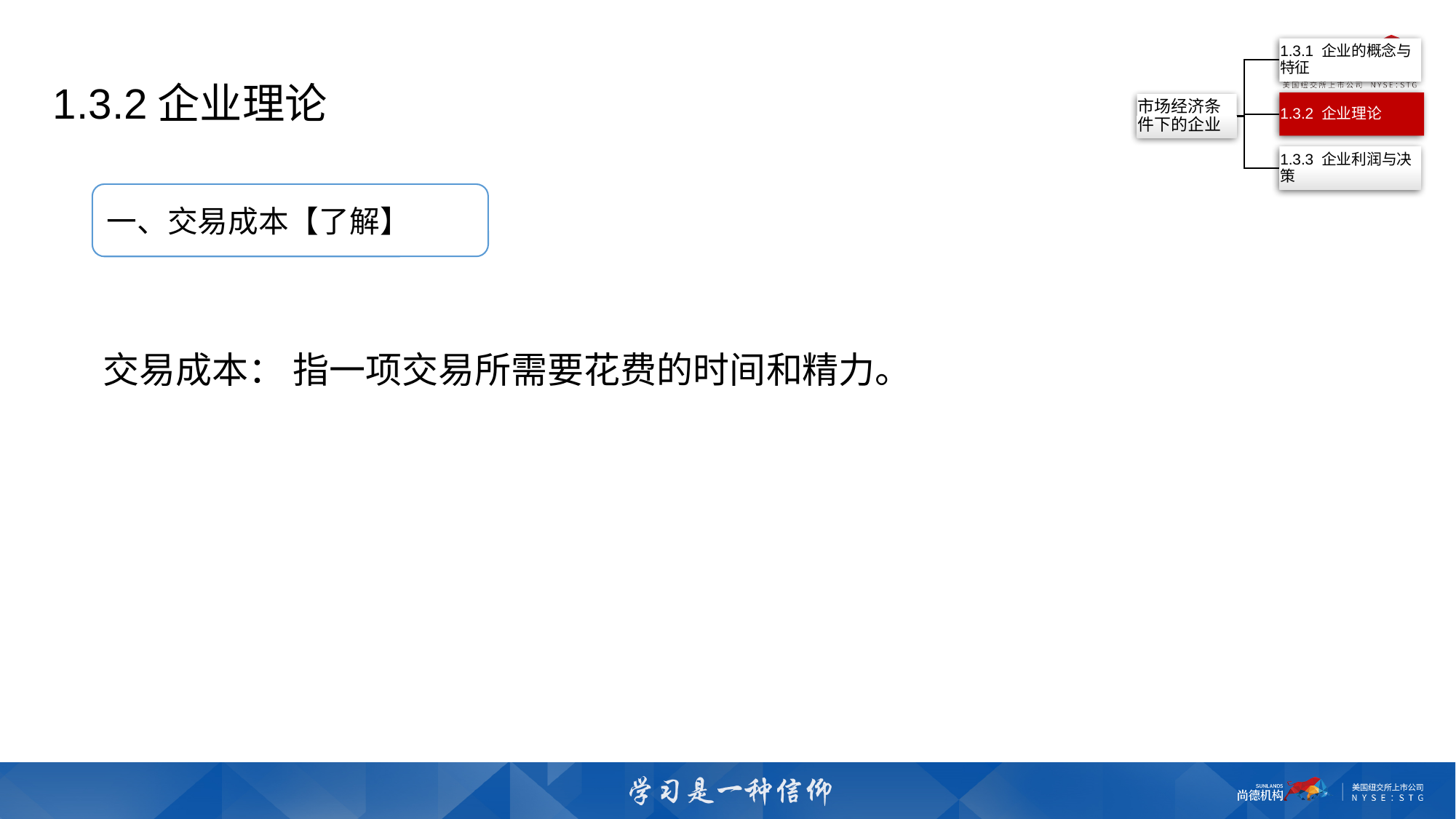

市场经济条件下的企业
1.3.1 企业的概念与特征
1.3.2 企业理论
1.3.3 企业利润与决策
1.3.2企业理论
一、交易成本【了解】
交易成本： 指一项交易所需要花费的时间和精力。